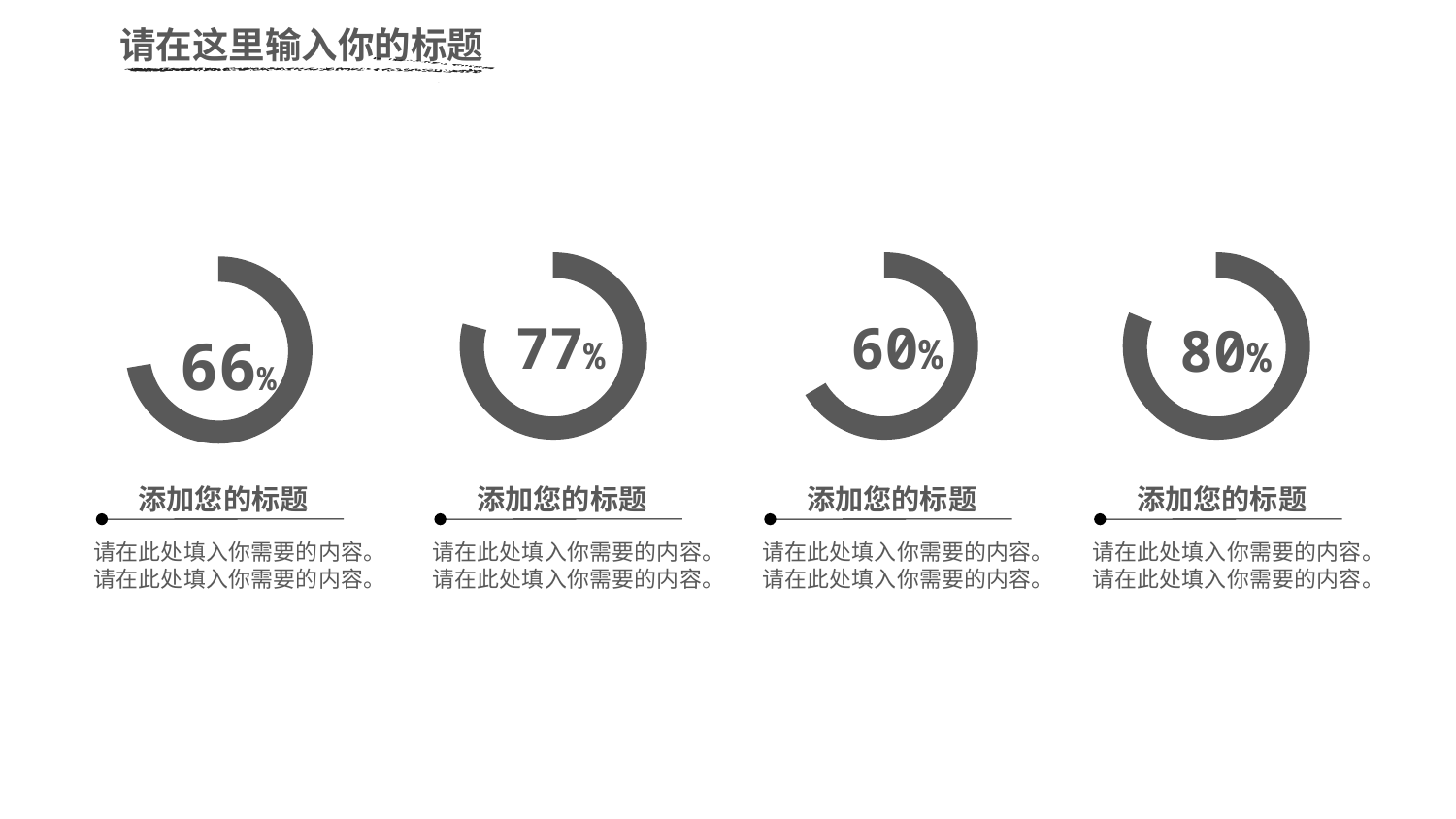

请在这里输入你的标题

77%
60%
80%
66%
添加您的标题
请在此处填入你需要的内容。请在此处填入你需要的内容。

添加您的标题
请在此处填入你需要的内容。请在此处填入你需要的内容。

添加您的标题
请在此处填入你需要的内容。请在此处填入你需要的内容。

添加您的标题
请在此处填入你需要的内容。请在此处填入你需要的内容。